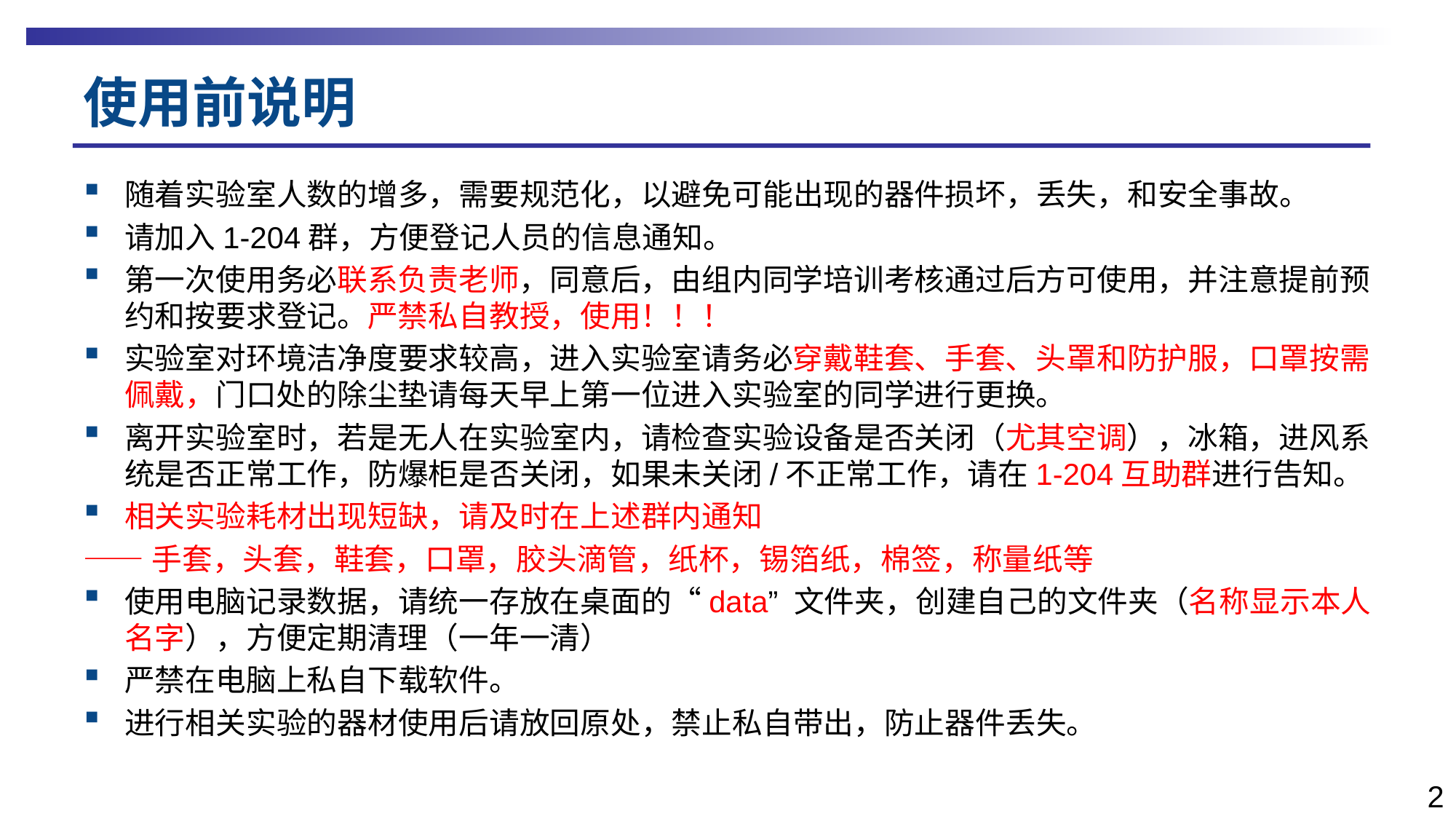

# 使用前说明
随着实验室人数的增多，需要规范化，以避免可能出现的器件损坏，丢失，和安全事故。
请加入1-204群，方便登记人员的信息通知。
第一次使用务必联系负责老师，同意后，由组内同学培训考核通过后方可使用，并注意提前预约和按要求登记。严禁私自教授，使用！！！
实验室对环境洁净度要求较高，进入实验室请务必穿戴鞋套、手套、头罩和防护服，口罩按需佩戴，门口处的除尘垫请每天早上第一位进入实验室的同学进行更换。
离开实验室时，若是无人在实验室内，请检查实验设备是否关闭（尤其空调），冰箱，进风系统是否正常工作，防爆柜是否关闭，如果未关闭/不正常工作，请在1-204互助群进行告知。
相关实验耗材出现短缺，请及时在上述群内通知
——手套，头套，鞋套，口罩，胶头滴管，纸杯，锡箔纸，棉签，称量纸等
使用电脑记录数据，请统一存放在桌面的“data” 文件夹，创建自己的文件夹（名称显示本人名字），方便定期清理（一年一清）
严禁在电脑上私自下载软件。
进行相关实验的器材使用后请放回原处，禁止私自带出，防止器件丢失。